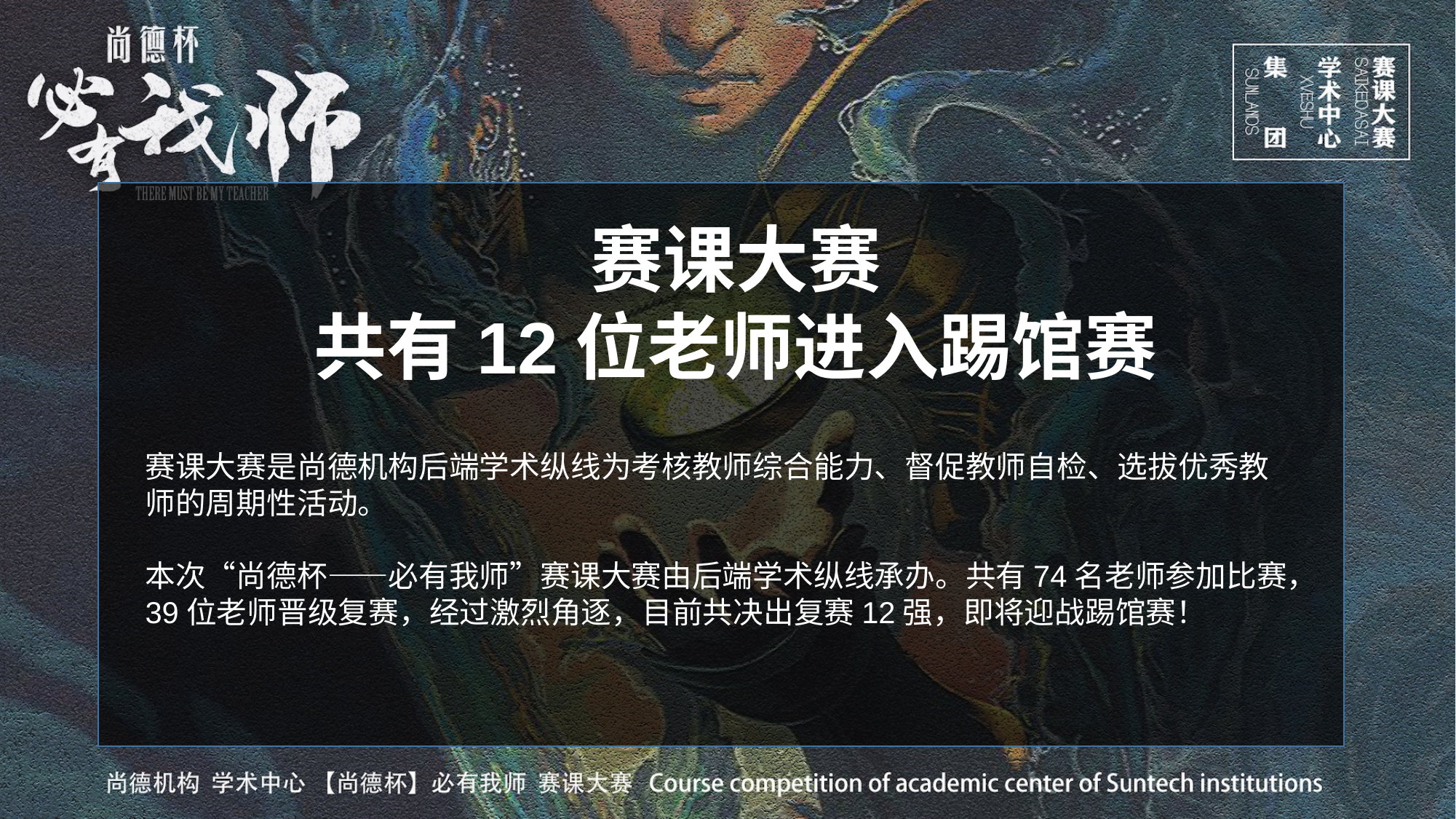

赛课大赛
共有12位老师进入踢馆赛
赛课大赛是尚德机构后端学术纵线为考核教师综合能力、督促教师自检、选拔优秀教师的周期性活动。

本次“尚德杯——必有我师”赛课大赛由后端学术纵线承办。共有74名老师参加比赛，39位老师晋级复赛，经过激烈角逐，目前共决出复赛12强，即将迎战踢馆赛！